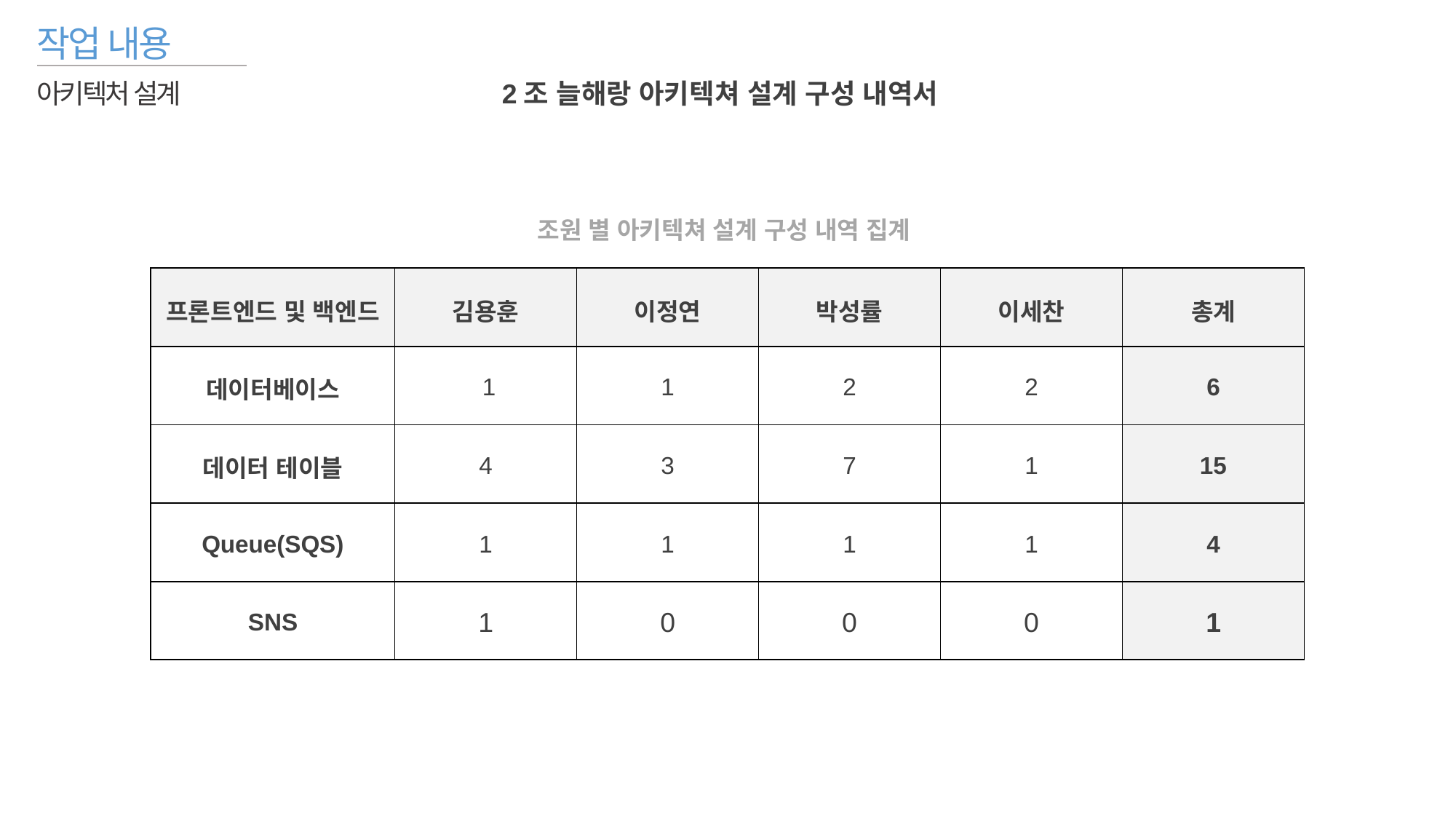

작업 내용
아키텍처 설계
2조 늘해랑 아키텍쳐 설계 구성 내역서
조원 별 아키텍쳐 설계 구성 내역 집계
| 프론트엔드 및 백엔드 | 김용훈 | 이정연 | 박성률 | 이세찬 | 총계 |
| --- | --- | --- | --- | --- | --- |
| 데이터베이스 | 1 | 1 | 2 | 2 | 6 |
| 데이터 테이블 | 4 | 3 | 7 | 1 | 15 |
| Queue(SQS) | 1 | 1 | 1 | 1 | 4 |
| SNS | 1 | 0 | 0 | 0 | 1 |